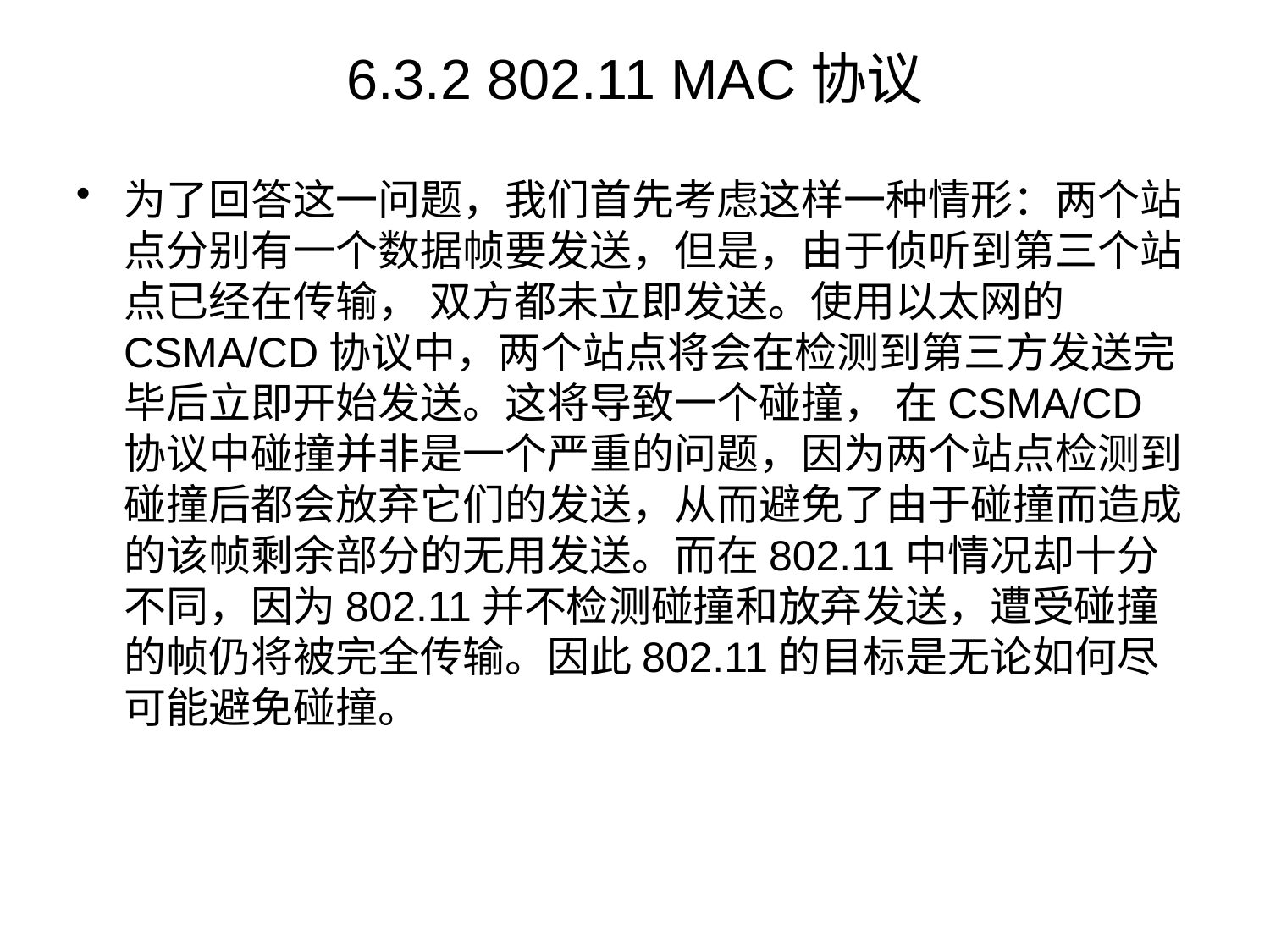

# 6.3.2 802.11 MAC协议
为了回答这一问题，我们首先考虑这样一种情形：两个站点分别有一个数据帧要发送，但是，由于侦听到第三个站点已经在传输， 双方都未立即发送。使用以太网的CSMA/CD协议中，两个站点将会在检测到第三方发送完毕后立即开始发送。这将导致一个碰撞， 在CSMA/CD协议中碰撞并非是一个严重的问题，因为两个站点检测到碰撞后都会放弃它们的发送，从而避免了由于碰撞而造成的该帧剩余部分的无用发送。而在802.11中情况却十分不同，因为802.11并不检测碰撞和放弃发送，遭受碰撞的帧仍将被完全传输。因此802.11的目标是无论如何尽可能避免碰撞。